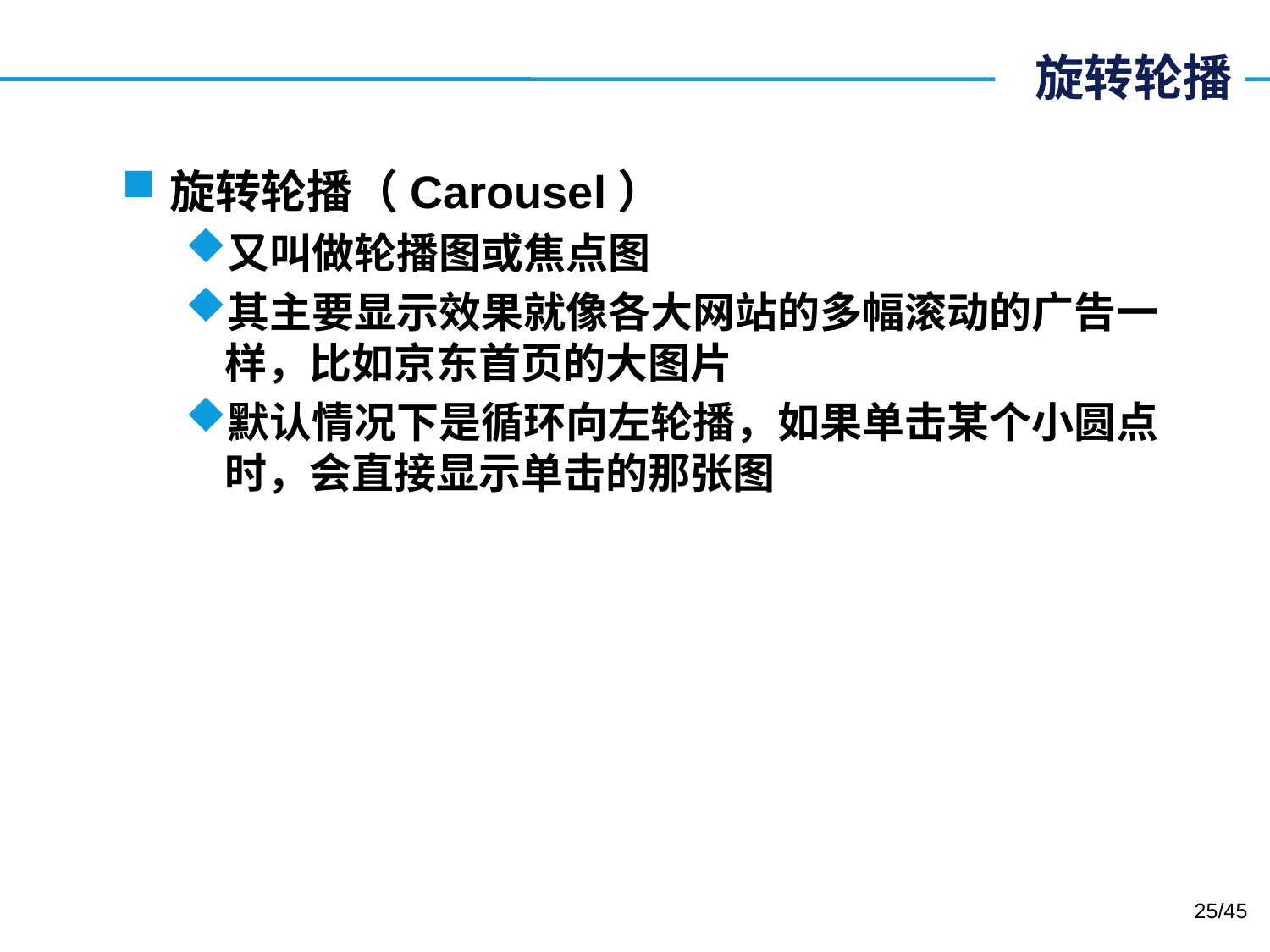

# 旋转轮播
旋转轮播（Carousel）
又叫做轮播图或焦点图
其主要显示效果就像各大网站的多幅滚动的广告一样，比如京东首页的大图片
默认情况下是循环向左轮播，如果单击某个小圆点时，会直接显示单击的那张图

25/45